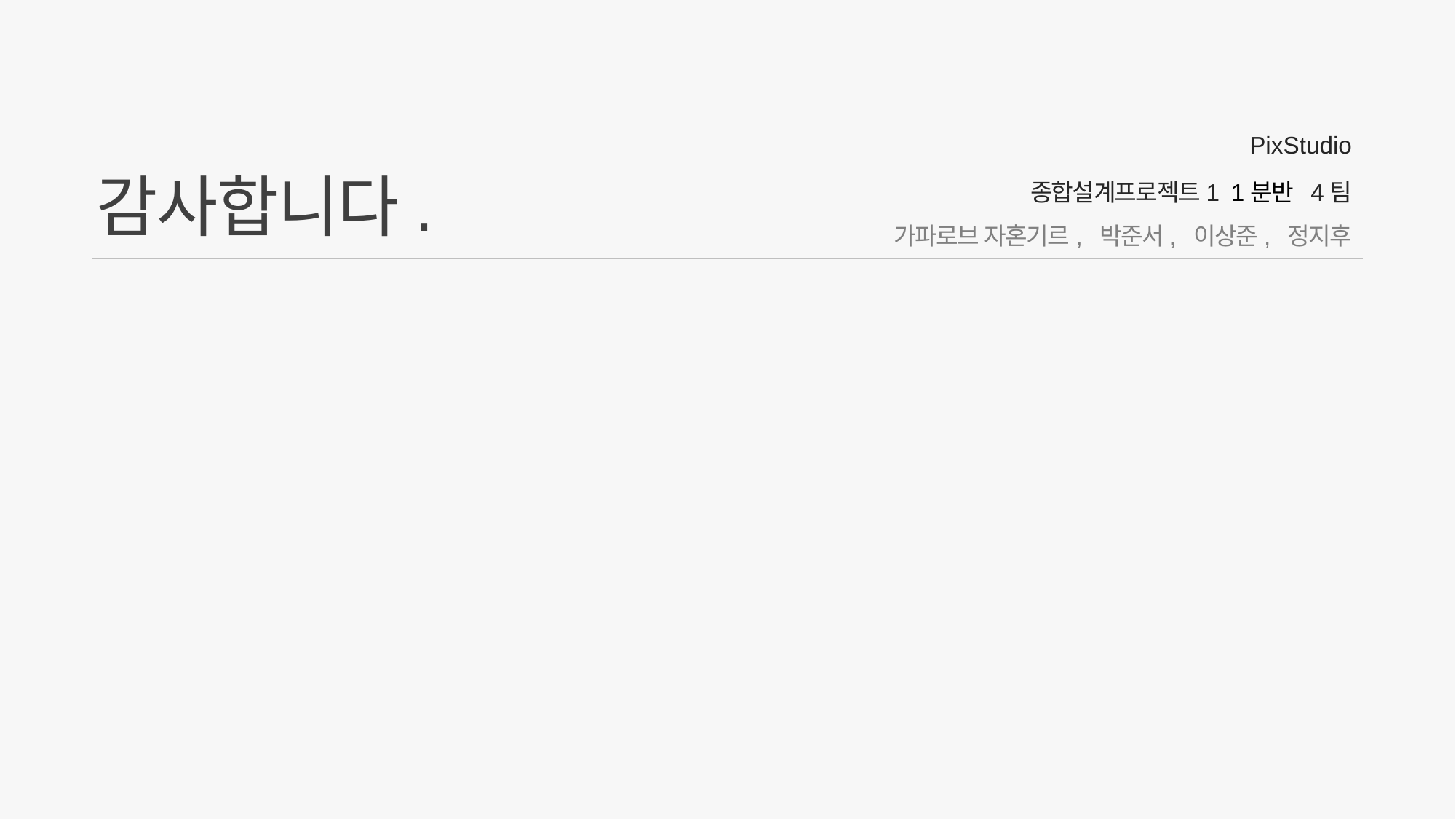

PixStudio
종합설계프로젝트1  1분반  4팀
가파로브 자혼기르,  박준서,  이상준,  정지후
감사합니다.